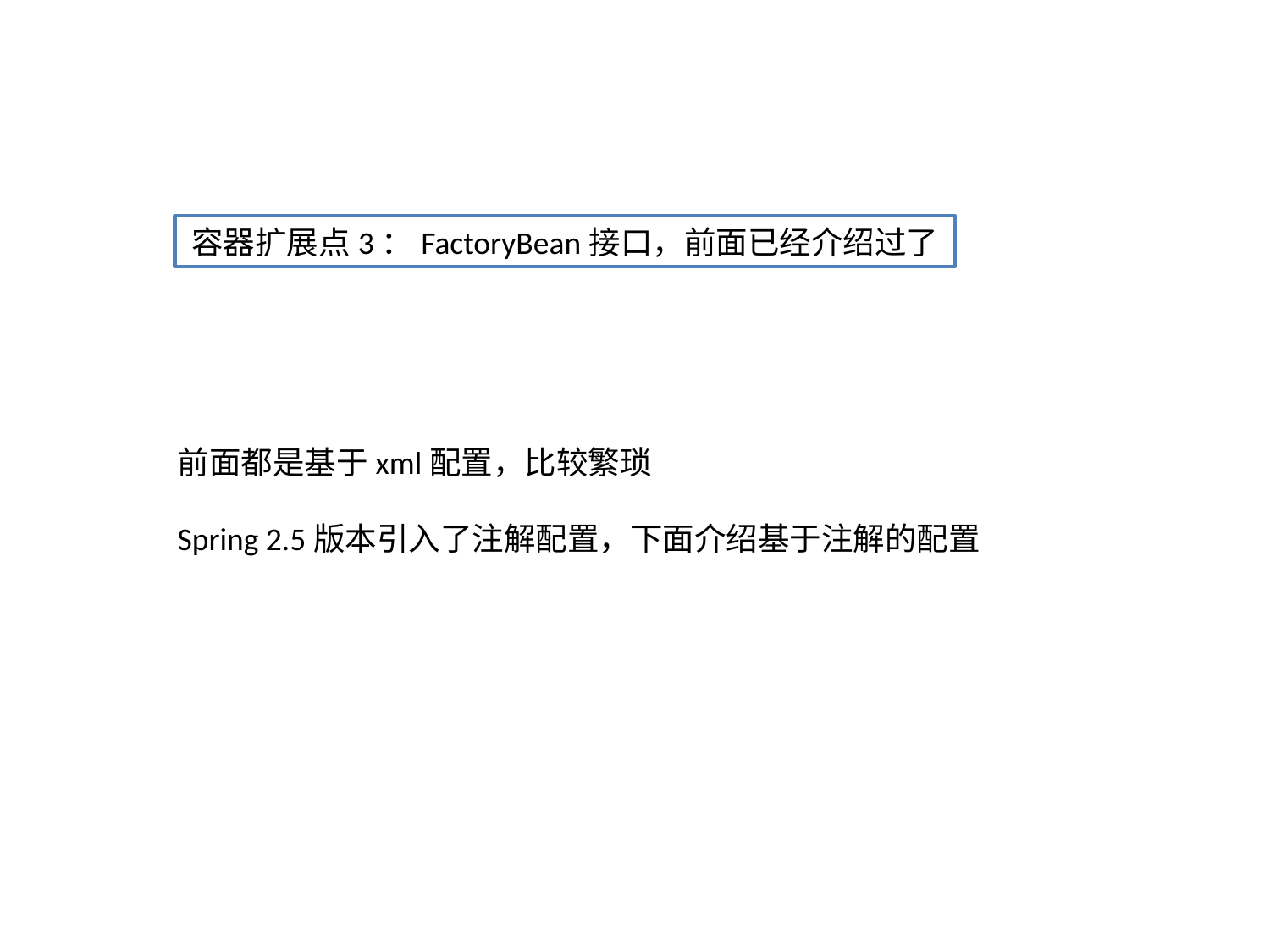

容器扩展点3：FactoryBean接口，前面已经介绍过了
前面都是基于xml配置，比较繁琐

Spring 2.5版本引入了注解配置，下面介绍基于注解的配置